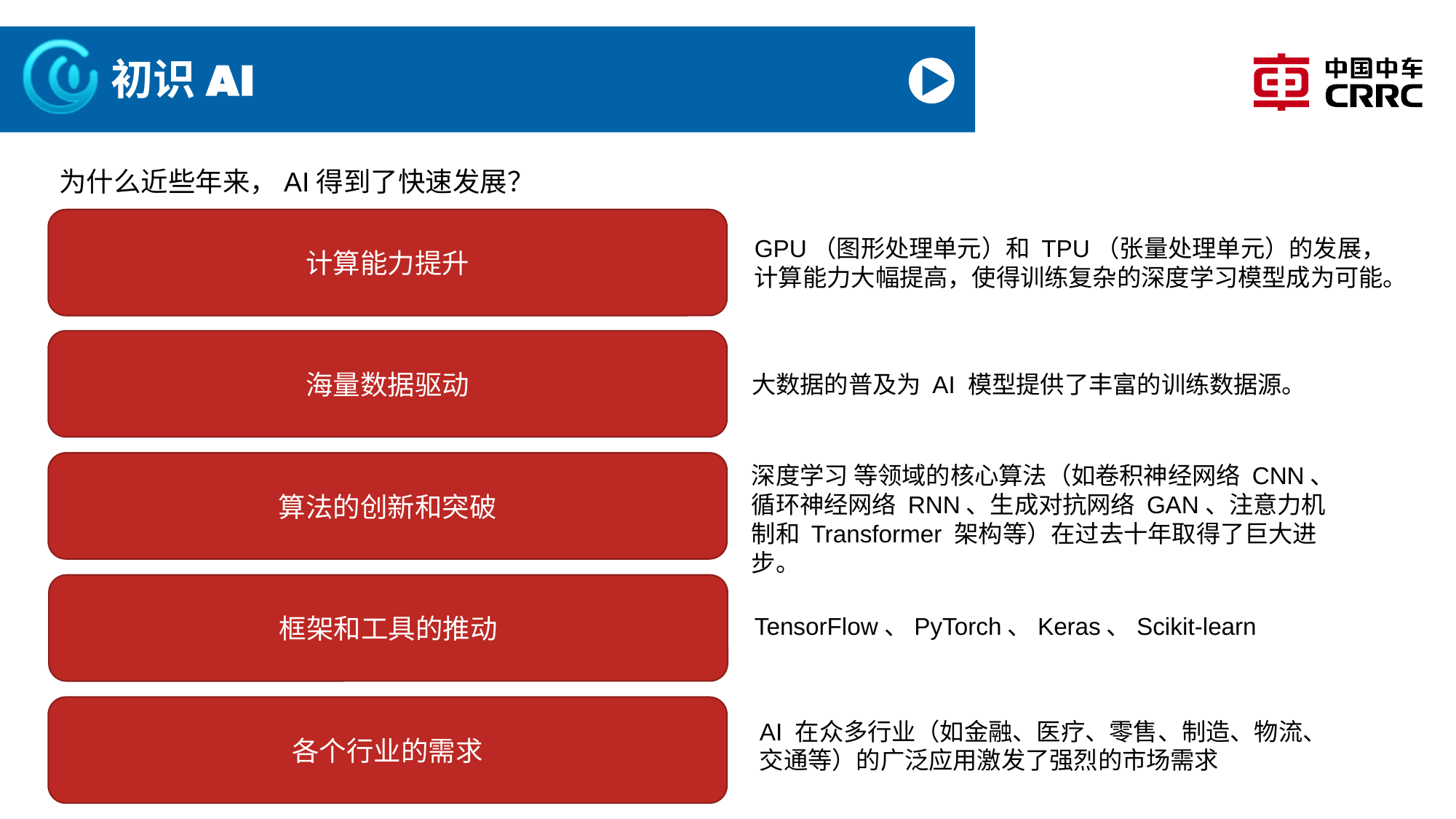

# 初识AI
为什么近些年来，AI得到了快速发展？
计算能力提升
GPU（图形处理单元）和 TPU（张量处理单元）的发展，计算能力大幅提高，使得训练复杂的深度学习模型成为可能。
海量数据驱动
大数据的普及为 AI 模型提供了丰富的训练数据源。
算法的创新和突破
深度学习 等领域的核心算法（如卷积神经网络 CNN、循环神经网络 RNN、生成对抗网络 GAN、注意力机制和 Transformer 架构等）在过去十年取得了巨大进步。
框架和工具的推动
TensorFlow、PyTorch、Keras、Scikit-learn
各个行业的需求
AI 在众多行业（如金融、医疗、零售、制造、物流、交通等）的广泛应用激发了强烈的市场需求
5